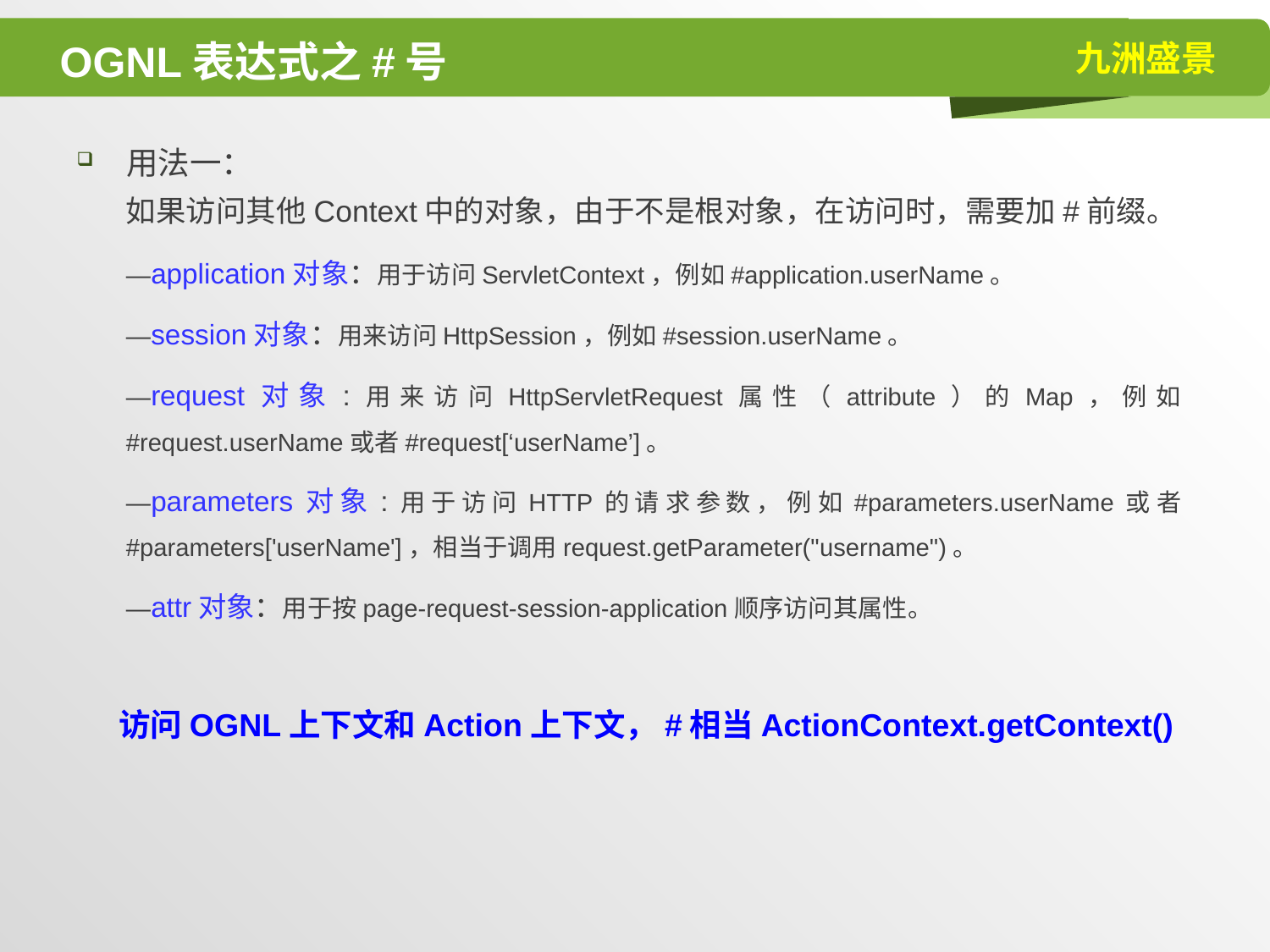

# OGNL表达式之#号
用法一：
如果访问其他Context中的对象，由于不是根对象，在访问时，需要加#前缀。
—application对象：用于访问ServletContext，例如#application.userName。
—session对象：用来访问HttpSession，例如#session.userName。
—request对象:用来访问HttpServletRequest属性（attribute）的Map，例如#request.userName或者#request[‘userName’]。
—parameters对象:用于访问HTTP的请求参数，例如#parameters.userName或者#parameters['userName']，相当于调用request.getParameter("username")。
—attr对象：用于按page-request-session-application顺序访问其属性。

访问OGNL上下文和Action上下文，#相当ActionContext.getContext()